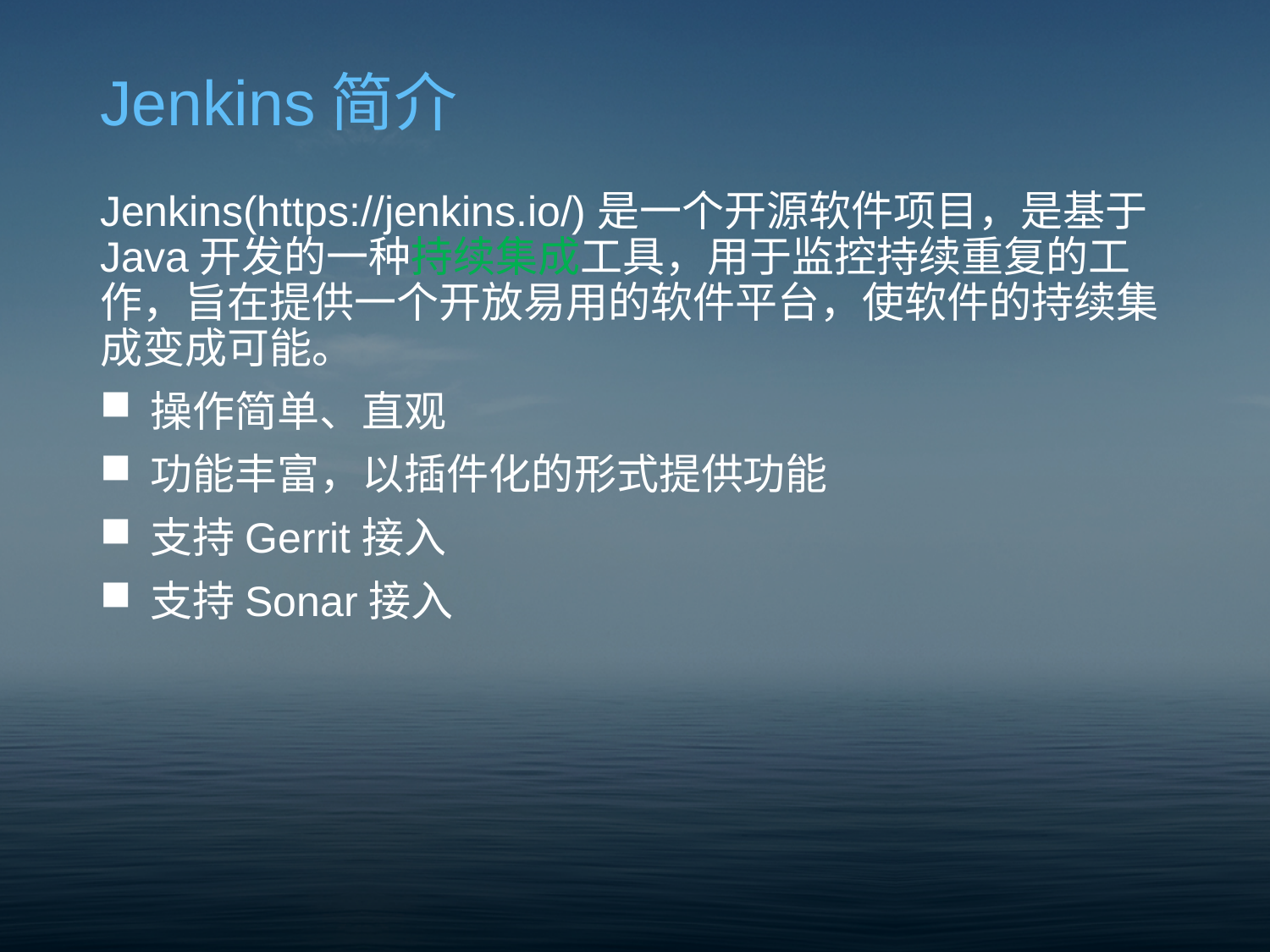

# Jenkins简介
Jenkins(https://jenkins.io/)是一个开源软件项目，是基于Java开发的一种持续集成工具，用于监控持续重复的工作，旨在提供一个开放易用的软件平台，使软件的持续集成变成可能。
操作简单、直观
功能丰富，以插件化的形式提供功能
支持Gerrit接入
支持Sonar接入